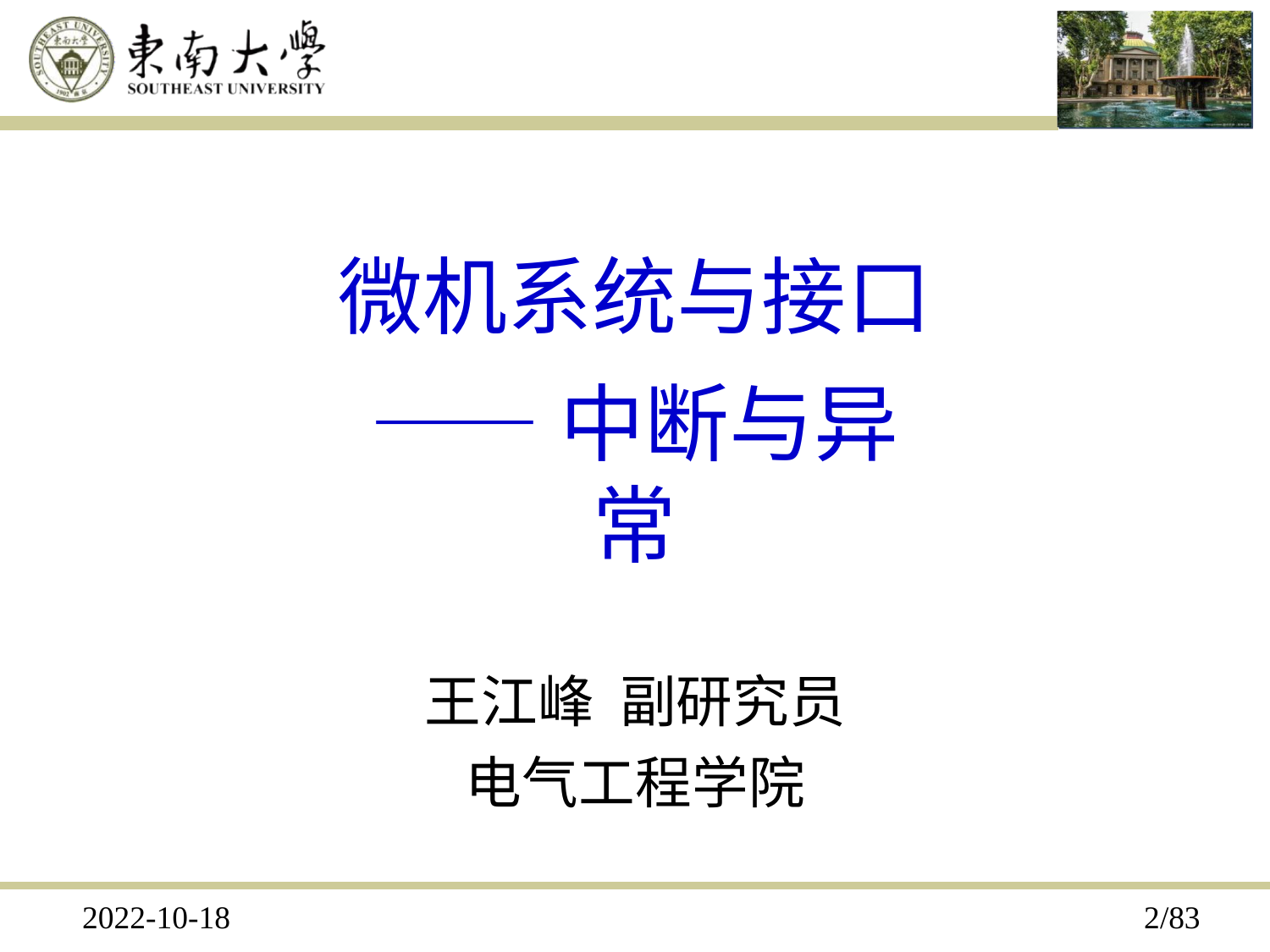

# 微机系统与接口
——中断与异常
王江峰 副研究员 电气工程学院
2022-10-18
2/83